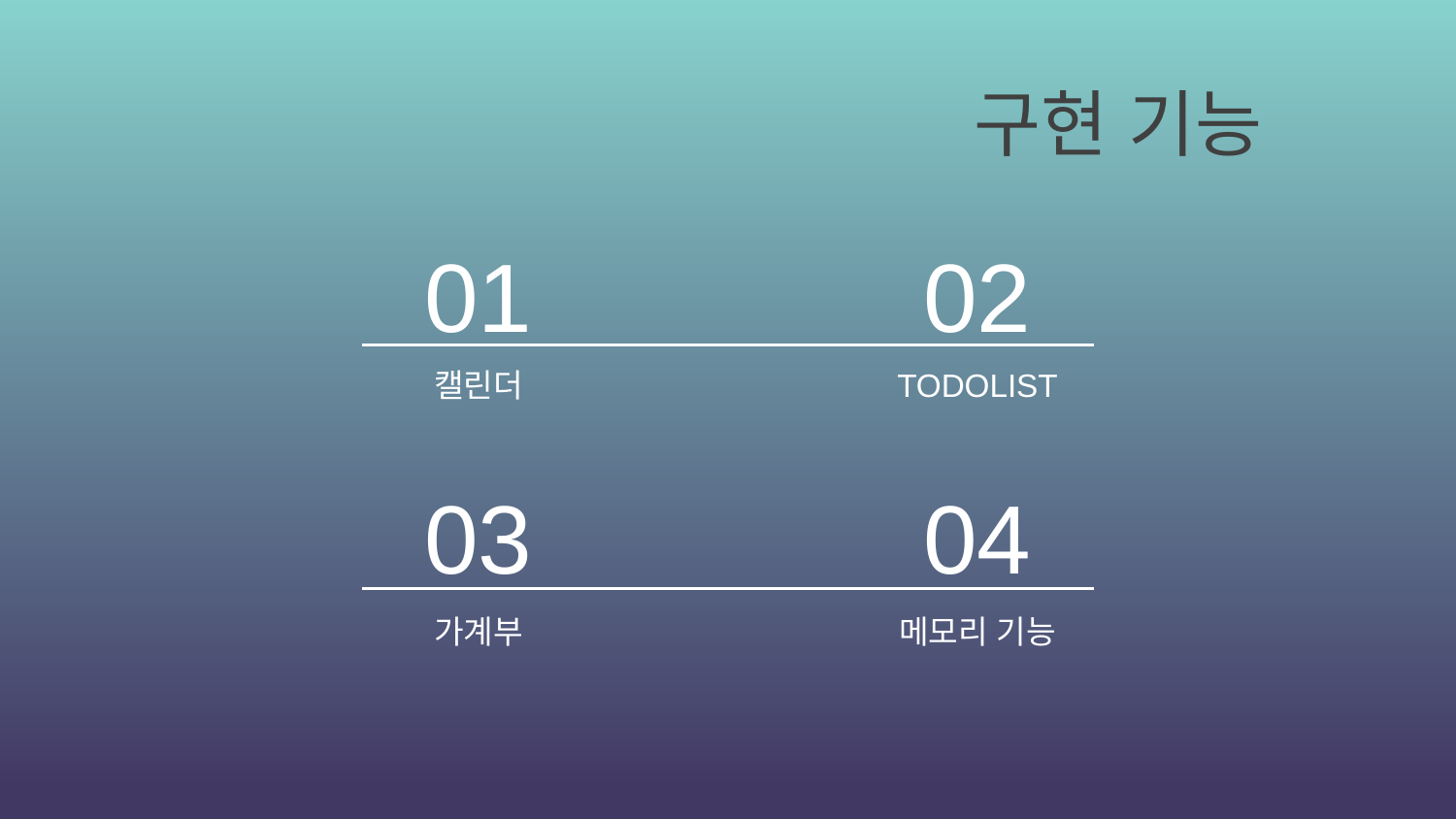

구현 기능
01
02
# 캘린더
TODOLIST
03
04
가계부
메모리 기능